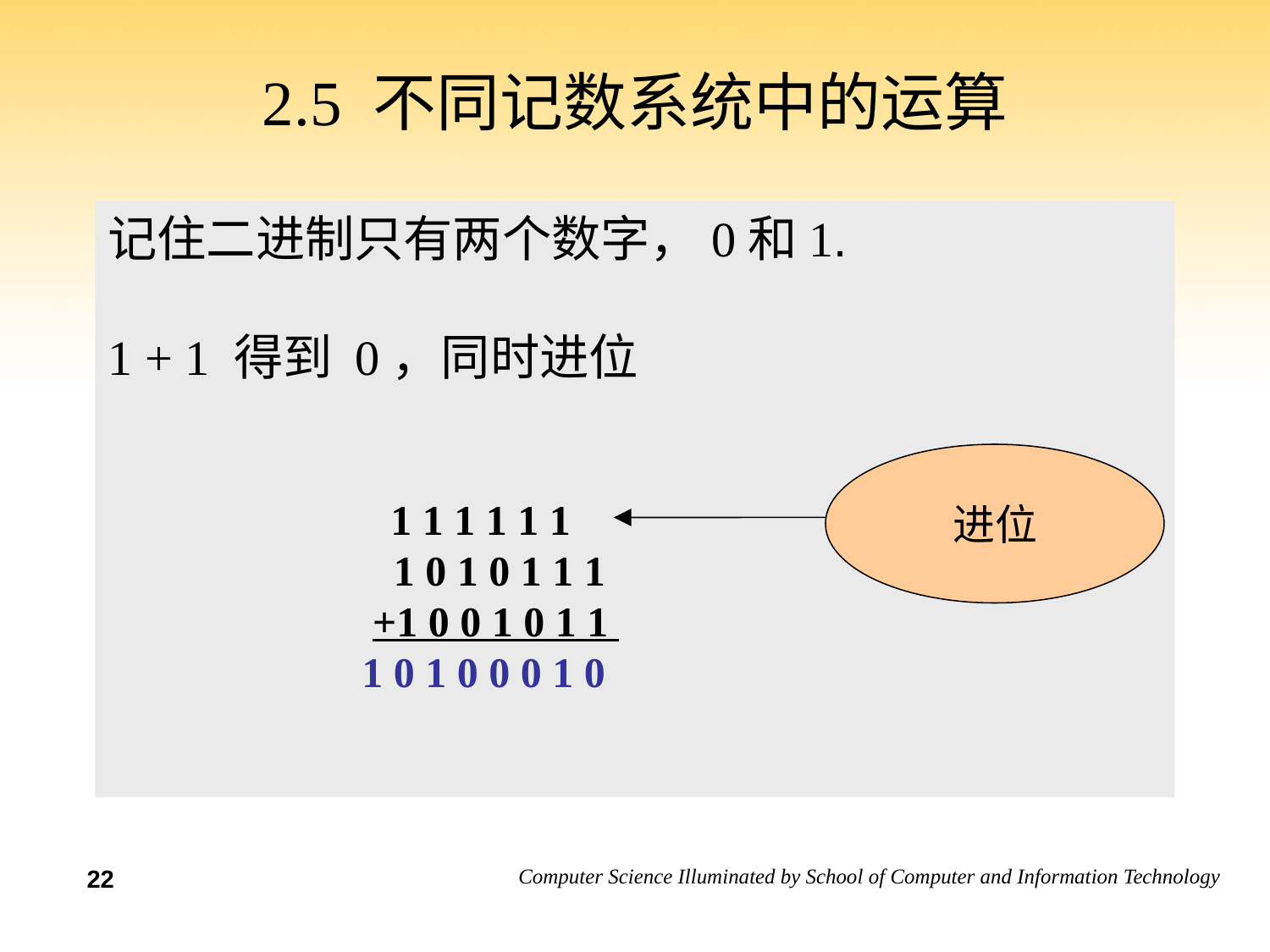

# 2.5 不同记数系统中的运算
记住二进制只有两个数字，0和1.

1 + 1 得到 0，同时进位

进位
	      1 1 1 1 1 1
	       1 0 1 0 1 1 1
	     +1 0 0 1 0 1 1
                1 0 1 0 0 0 1 0

22
14